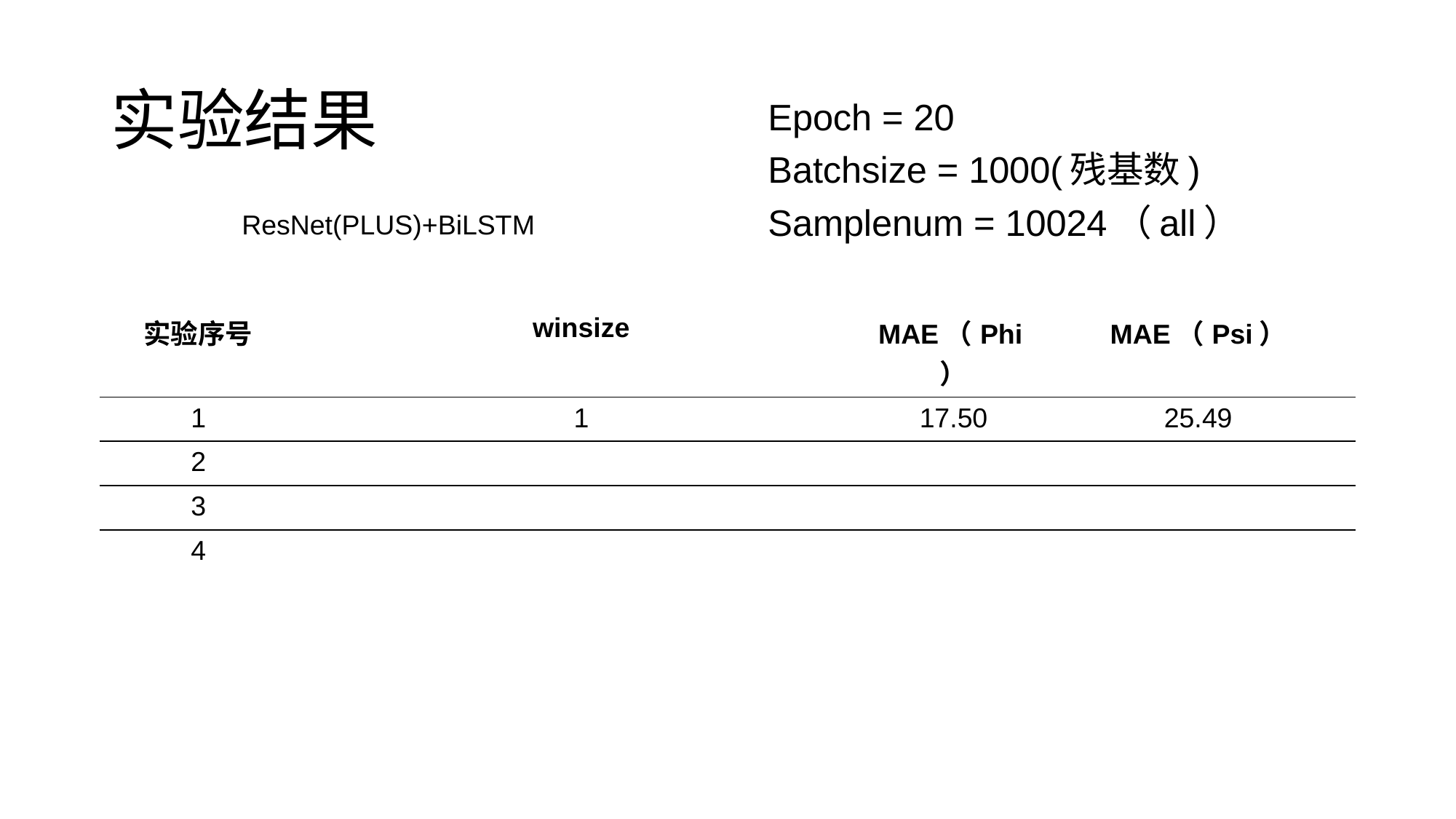

# 实验结果
Epoch = 20
Batchsize = 1000(残基数)
Samplenum = 10024（all）
ResNet(PLUS)+BiLSTM
| 实验序号 | winsize | MAE（Phi） | MAE（Psi） |
| --- | --- | --- | --- |
| 1 | 1 | 17.50 | 25.49 |
| 2 |  |  |  |
| 3 |  |  |  |
| 4 |  |  |  |